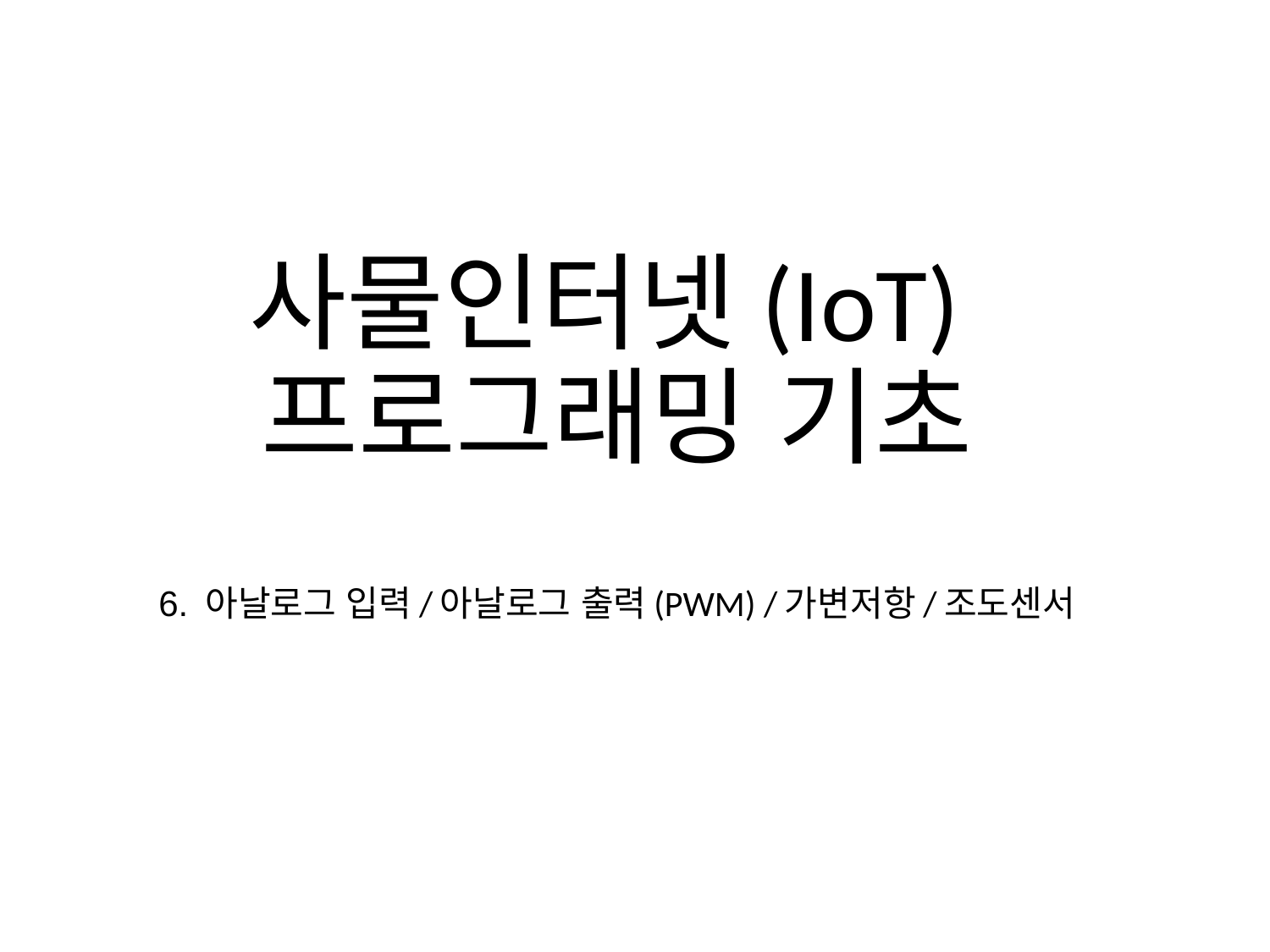

# 사물인터넷(IoT) 프로그래밍 기초
6. 아날로그 입력/아날로그 출력(PWM) /가변저항/조도센서